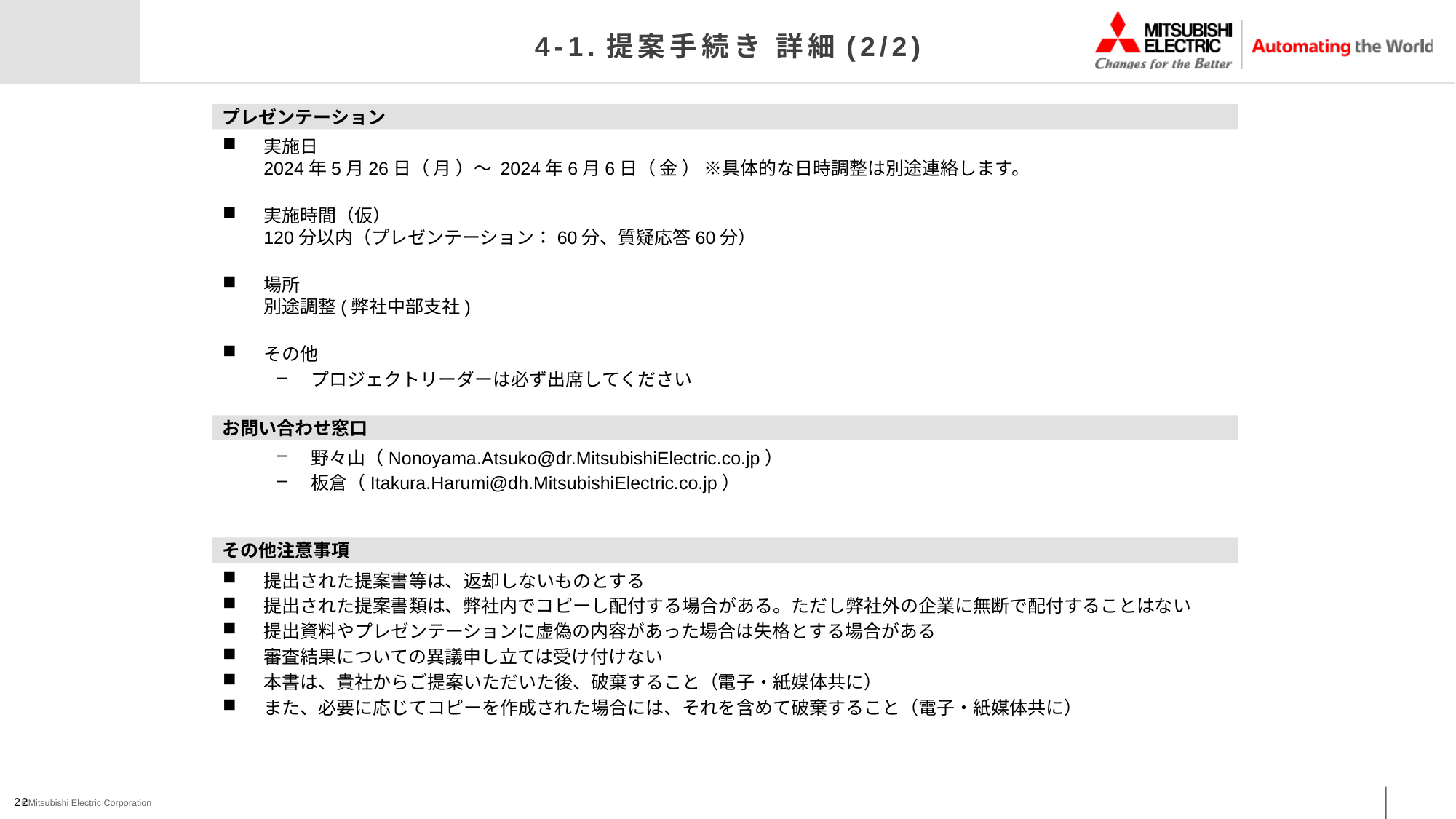

# 4-1.提案手続き 詳細(2/2)
プレゼンテーション
実施日
2024年5月26日（ 月 ）～ 2024年6月6日（ 金 ） ※具体的な日時調整は別途連絡します。
実施時間（仮）
120分以内（プレゼンテーション：60分、質疑応答60分）
場所
別途調整(弊社中部支社)
その他
プロジェクトリーダーは必ず出席してください
お問い合わせ窓口
野々山（Nonoyama.Atsuko@dr.MitsubishiElectric.co.jp）
板倉（Itakura.Harumi@dh.MitsubishiElectric.co.jp）
その他注意事項
提出された提案書等は、返却しないものとする
提出された提案書類は、弊社内でコピーし配付する場合がある。ただし弊社外の企業に無断で配付することはない
提出資料やプレゼンテーションに虚偽の内容があった場合は失格とする場合がある
審査結果についての異議申し立ては受け付けない
本書は、貴社からご提案いただいた後、破棄すること（電子・紙媒体共に）
また、必要に応じてコピーを作成された場合には、それを含めて破棄すること（電子・紙媒体共に）
22